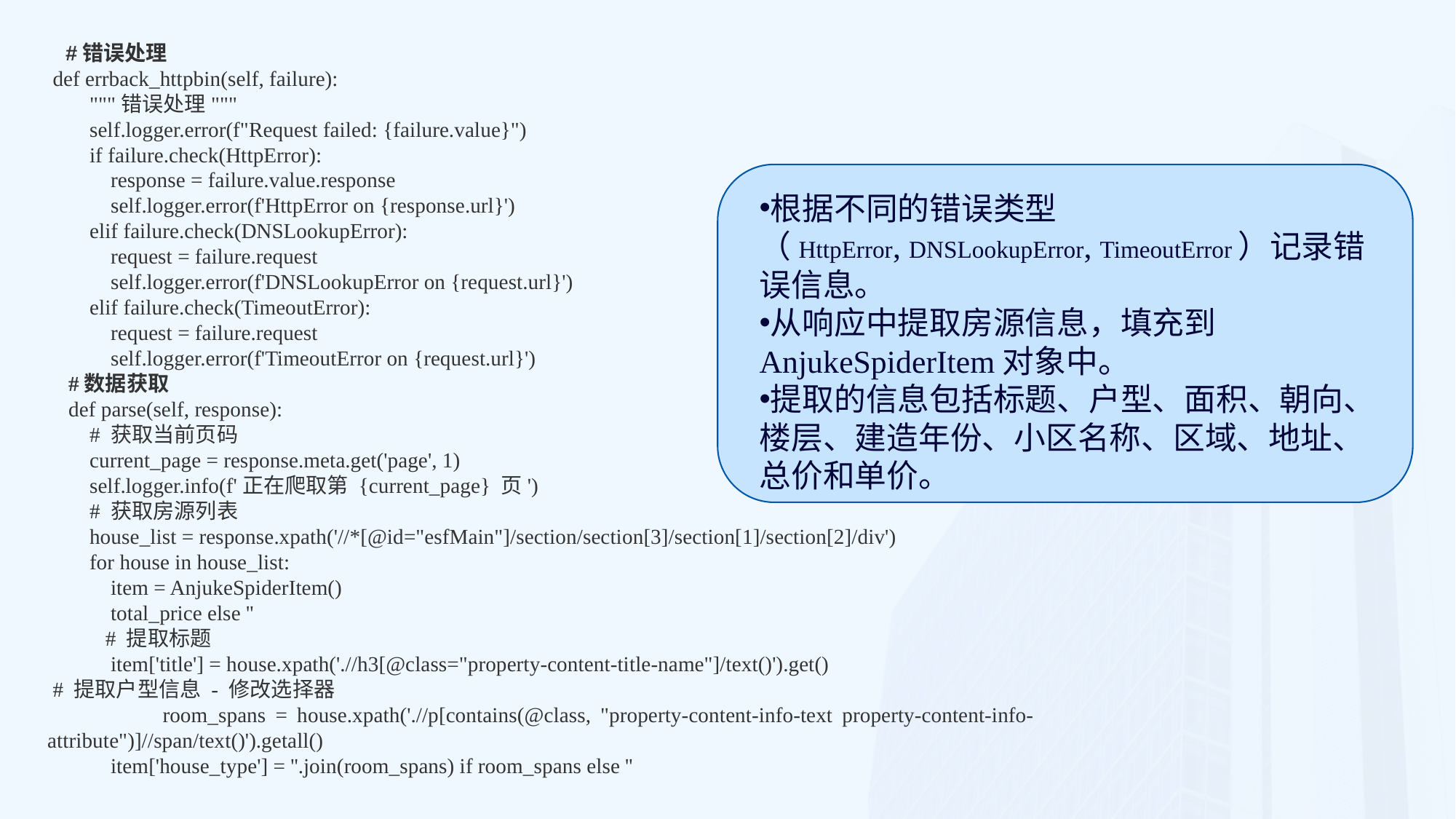

#错误处理
 def errback_httpbin(self, failure):
        """错误处理"""
        self.logger.error(f"Request failed: {failure.value}")
        if failure.check(HttpError):
            response = failure.value.response
            self.logger.error(f'HttpError on {response.url}')
        elif failure.check(DNSLookupError):
            request = failure.request
            self.logger.error(f'DNSLookupError on {request.url}')
        elif failure.check(TimeoutError):
            request = failure.request
            self.logger.error(f'TimeoutError on {request.url}')
    #数据获取
    def parse(self, response):
        # 获取当前页码
        current_page = response.meta.get('page', 1)
        self.logger.info(f'正在爬取第 {current_page} 页')
        # 获取房源列表
        house_list = response.xpath('//*[@id="esfMain"]/section/section[3]/section[1]/section[2]/div')
        for house in house_list:
            item = AnjukeSpiderItem()
            total_price else ''
           # 提取标题
            item['title'] = house.xpath('.//h3[@class="property-content-title-name"]/text()').get()
 # 提取户型信息 - 修改选择器
            room_spans = house.xpath('.//p[contains(@class, "property-content-info-text property-content-info-attribute")]//span/text()').getall()
            item['house_type'] = ''.join(room_spans) if room_spans else ''

根据不同的错误类型（HttpError, DNSLookupError, TimeoutError）记录错误信息。
从响应中提取房源信息，填充到AnjukeSpiderItem对象中。
提取的信息包括标题、户型、面积、朝向、楼层、建造年份、小区名称、区域、地址、总价和单价。